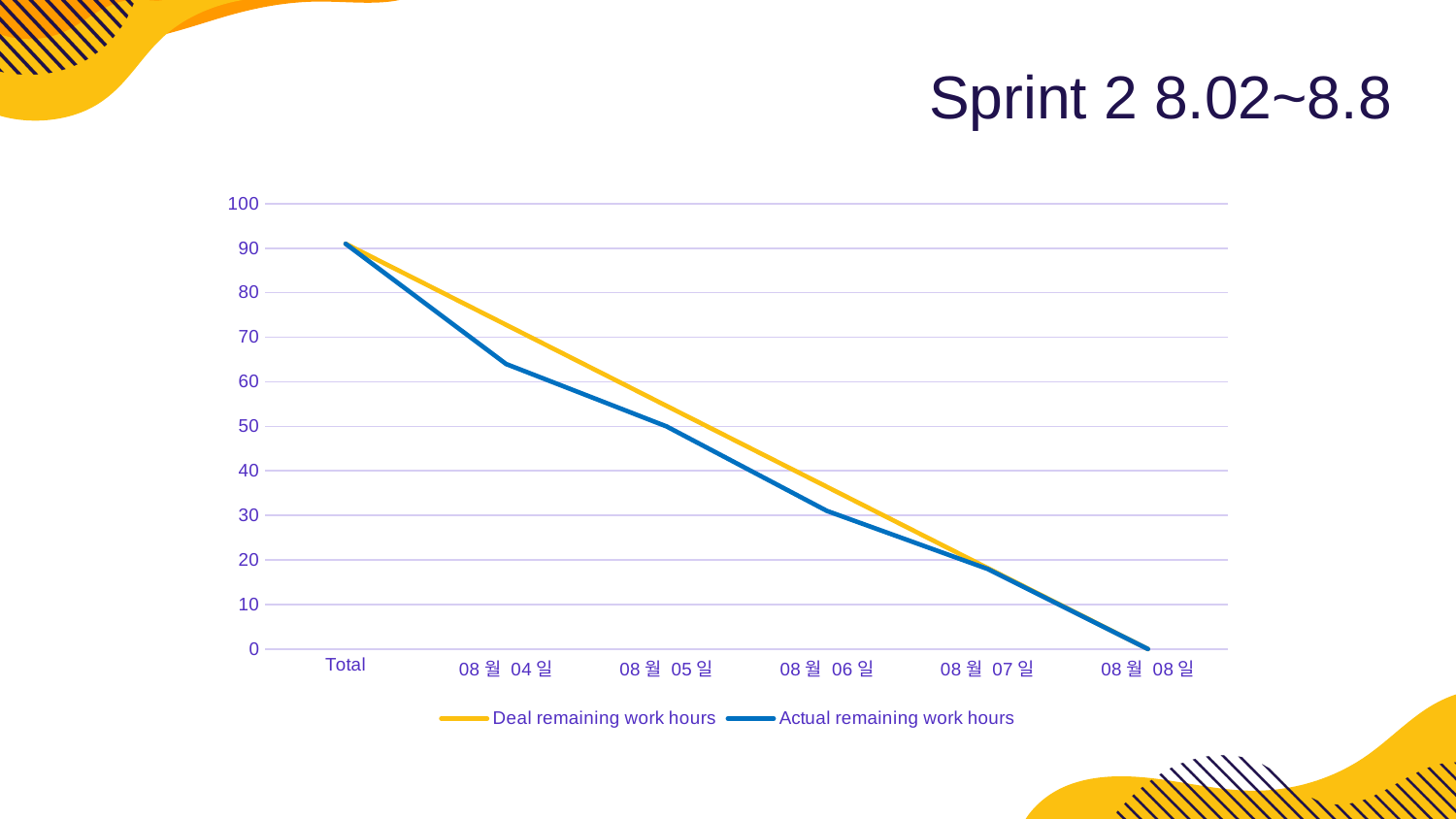

Sprint 2 8.02~8.8

### Chart

| Category | Deal remaining work hours | Actual remaining work hours |
|---|---|---|
| Total | 91.0 | 91.0 |
| 08월 04일 | 72.8 | 64.0 |
| 08월 05일 | 54.599999999999994 | 50.0 |
| 08월 06일 | 36.39999999999999 | 31.0 |
| 08월 07일 | 18.199999999999992 | 18.0 |
| 08월 08일 | 0.0 | 0.0 |